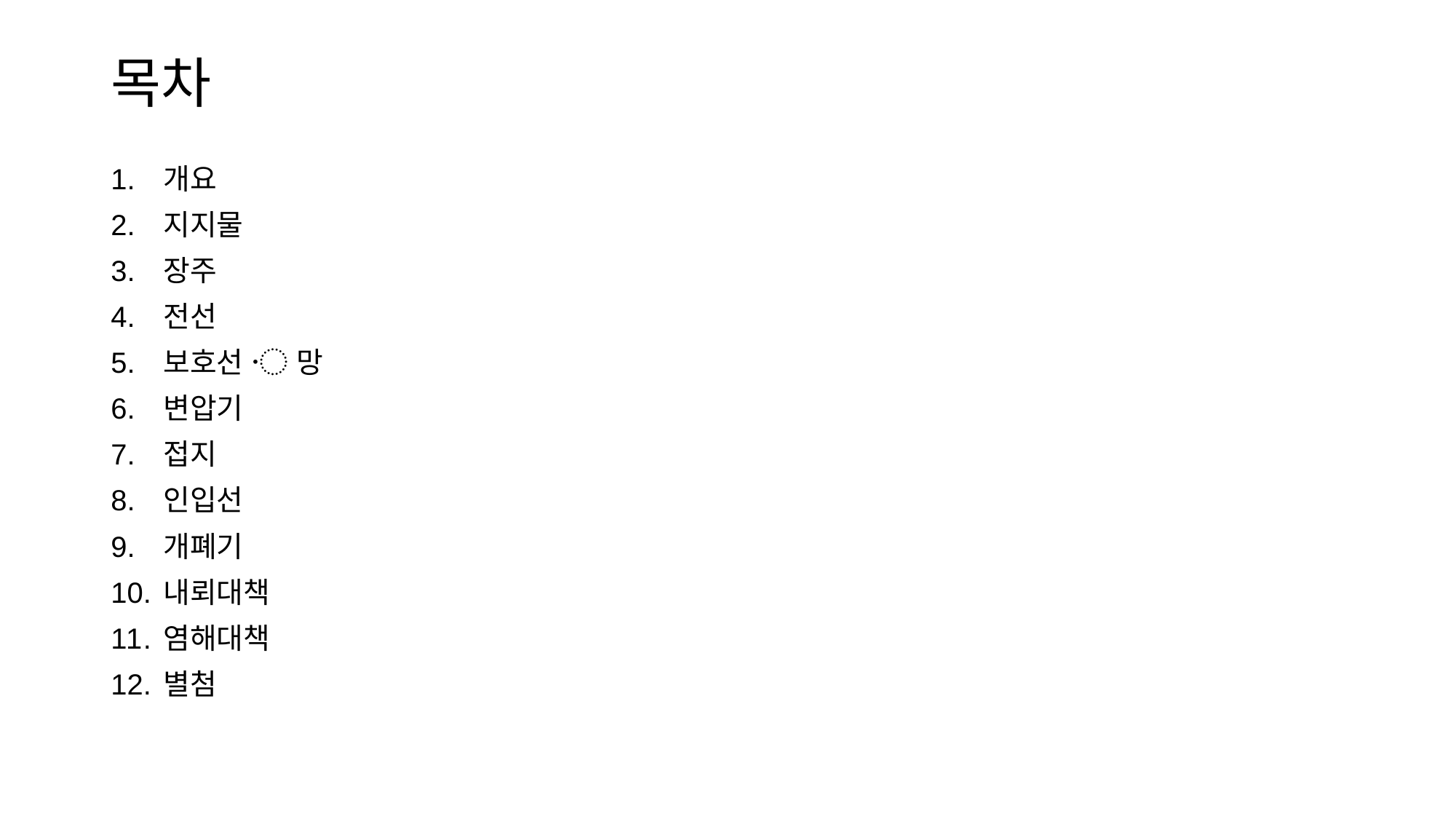

# 목차
개요
지지물
장주
전선
보호선 〮 망
변압기
접지
인입선
개폐기
내뢰대책
염해대책
별첨